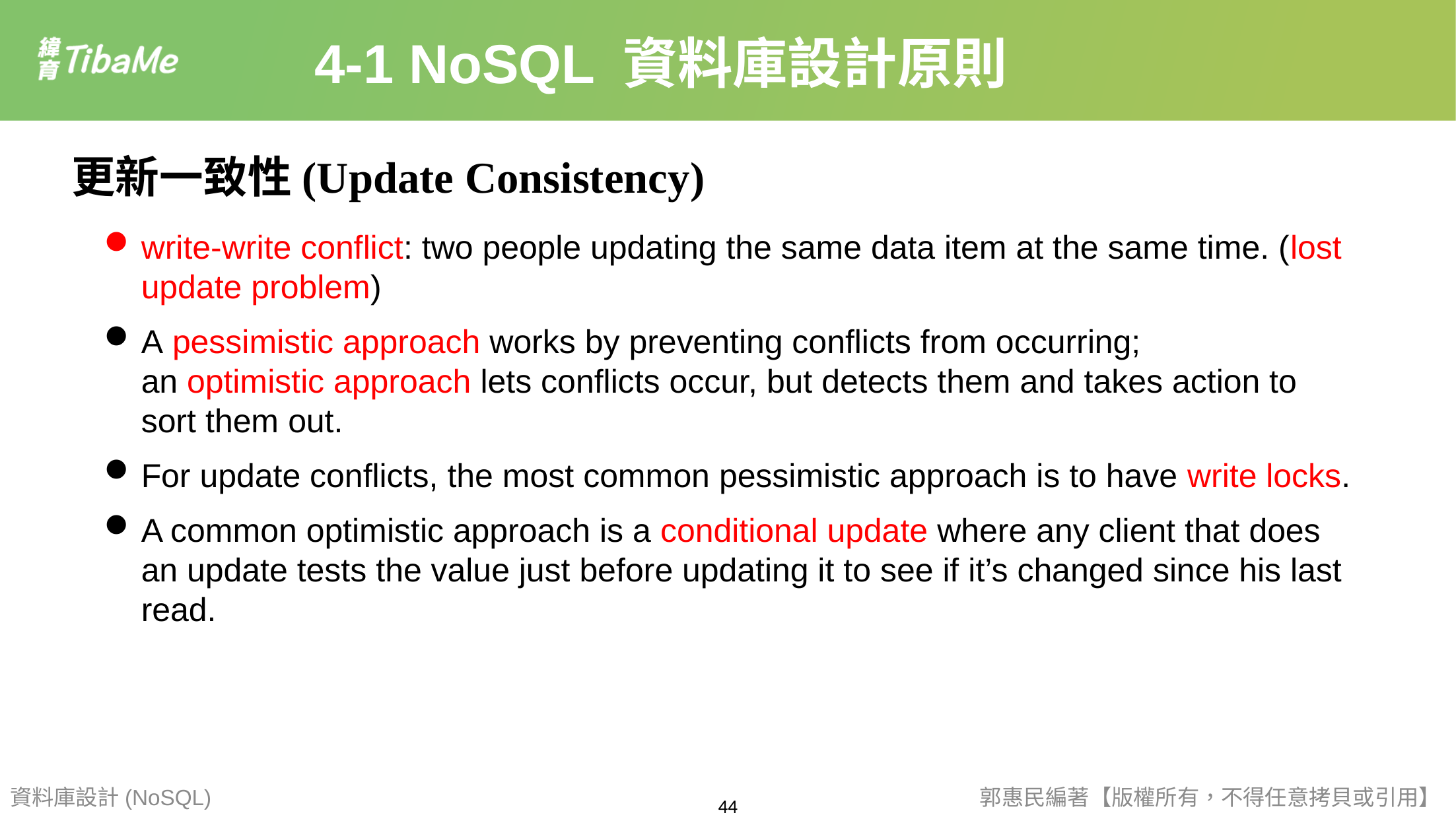

4-1 NoSQL 資料庫設計原則
更新一致性(Update Consistency)
write-write conflict: two people updating the same data item at the same time. (lost update problem)
A pessimistic approach works by preventing conflicts from occurring; an optimistic approach lets conflicts occur, but detects them and takes action to sort them out.
For update conflicts, the most common pessimistic approach is to have write locks.
A common optimistic approach is a conditional update where any client that does an update tests the value just before updating it to see if it’s changed since his last read.

資料庫設計(NoSQL)
郭惠民編著【版權所有，不得任意拷貝或引用】